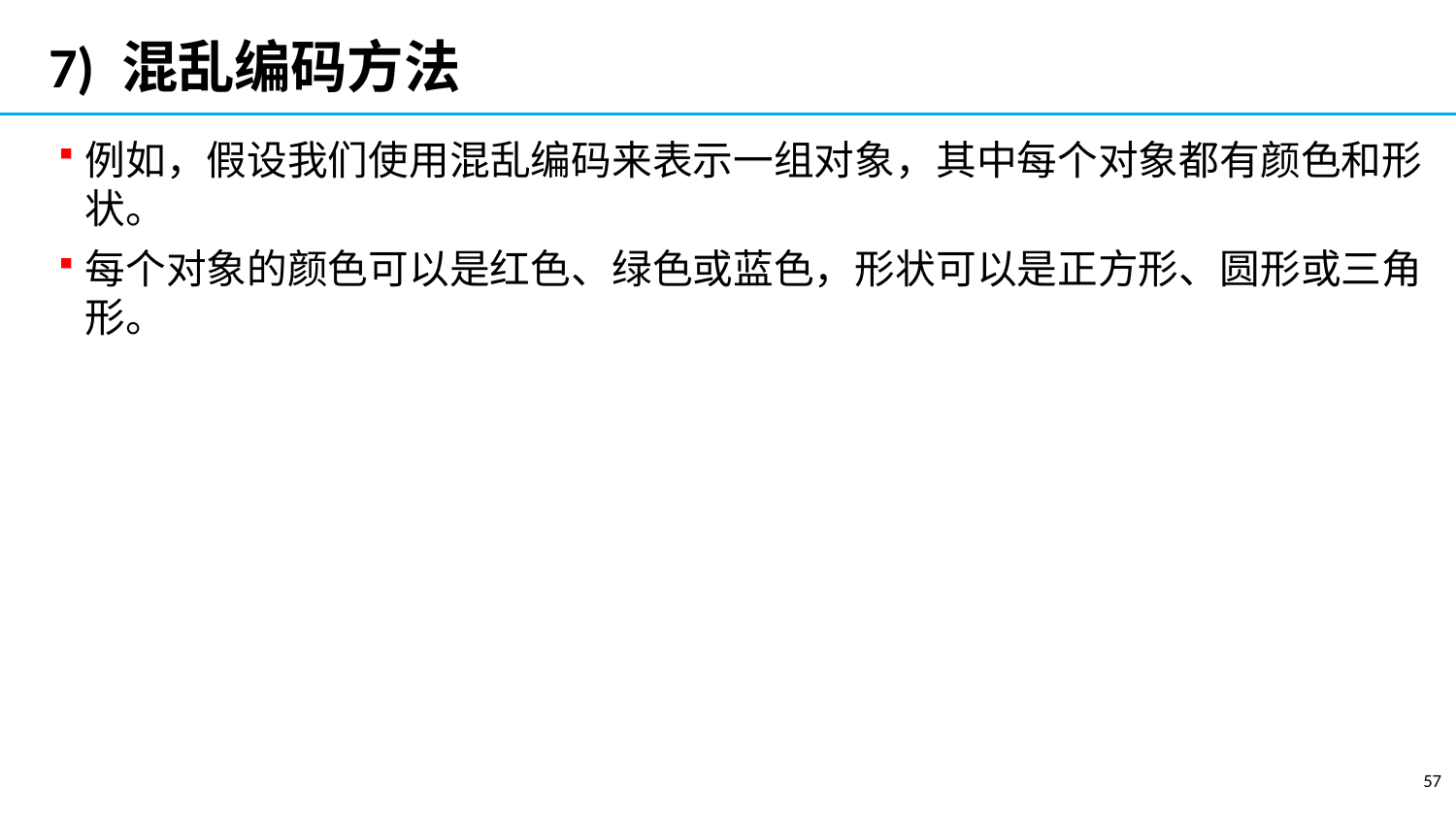

# 7) 混乱编码方法

例如，假设我们使用混乱编码来表示一组对象，其中每个对象都有颜色和形状。
每个对象的颜色可以是红色、绿色或蓝色，形状可以是正方形、圆形或三角形。

57